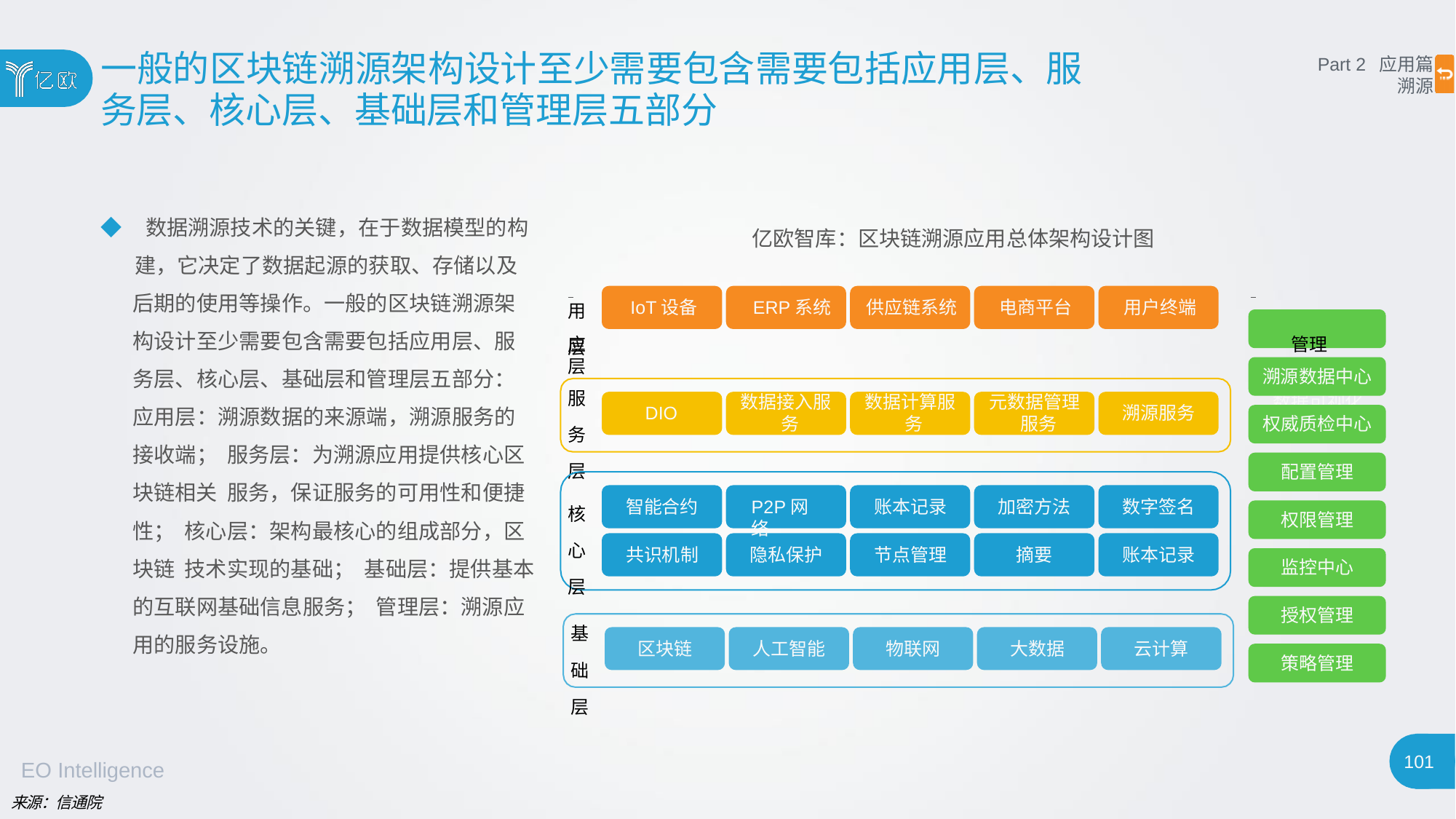

# 一般的区块链溯源架构设计至少需要包含需要包括应用层、服
务层、核心层、基础层和管理层五部分
Part 2 应用篇
溯源

◆ 数据溯源技术的关键，在于数据模型的构
建，它决定了数据起源的获取、存储以及  后期的使用等操作。一般的区块链溯源架  构设计至少需要包含需要包括应用层、服  务层、核心层、基础层和管理层五部分：  应用层：溯源数据的来源端，溯源服务的  接收端；  服务层：为溯源应用提供核心区块链相关  服务，保证服务的可用性和便捷性；  核心层：架构最核心的组成部分，区块链  技术实现的基础；  基础层：提供基本的互联网基础信息服务；  管理层：溯源应用的服务设施。
亿欧智库：区块链溯源应用总体架构设计图

应	管理层
数据可视化

IoT设备	ERP系统	供应链系统	电商平台	用户终端
用  层

溯源数据中心

服  务  层
数据接入服  务
数据计算服  务
元数据管理  服务

DIO
溯源服务

权威质检中心

配置管理

智能合约
P2P网络
账本记录
加密方法
数字签名

核  心  层
权限管理

共识机制
隐私保护
节点管理
摘要
账本记录

监控中心

授权管理

基  础  层

区块链
人工智能
物联网
大数据
云计算

策略管理
101
EO Intelligence
来源：信通院